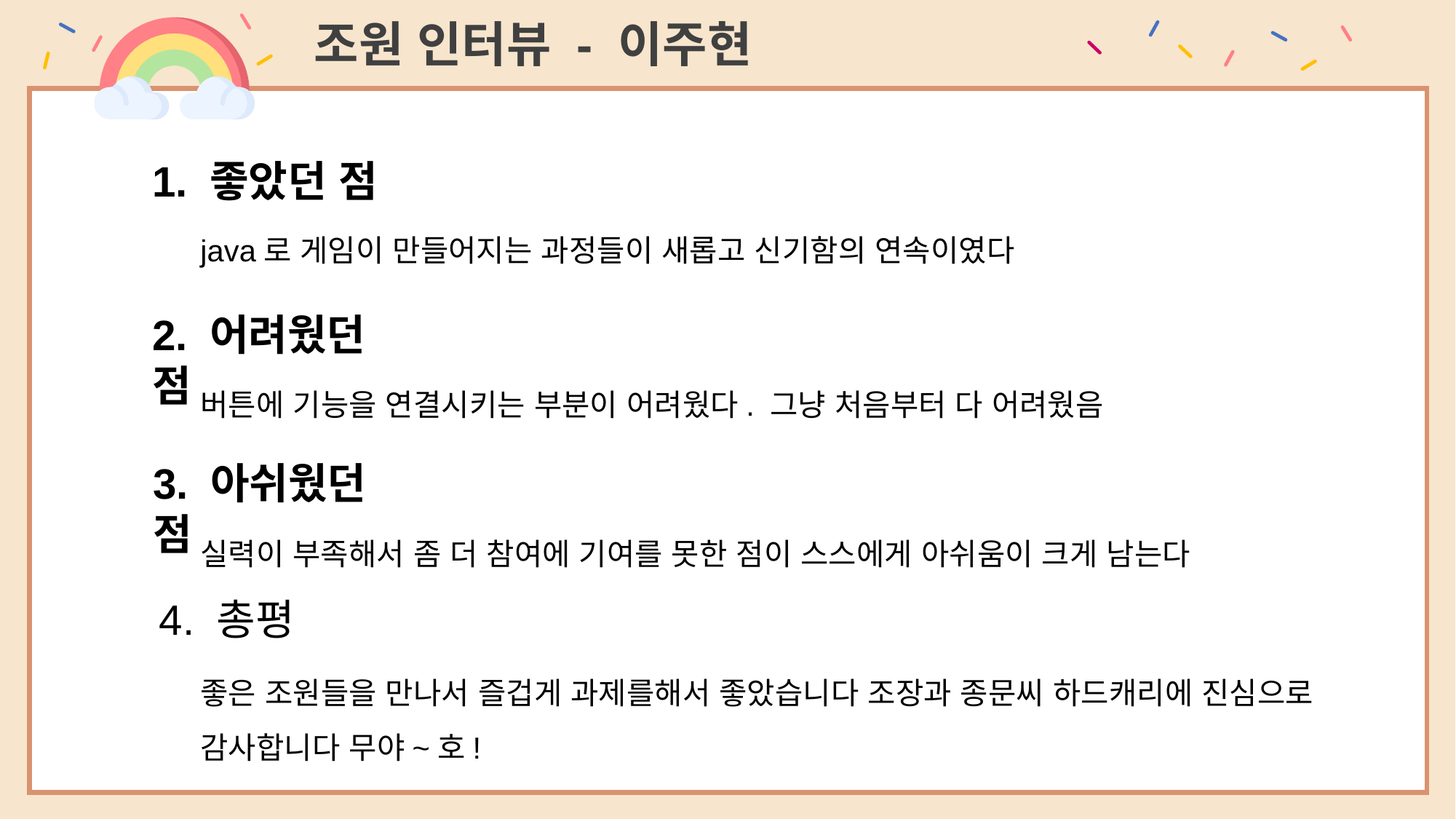

조원 인터뷰 - 이주현

1. 좋았던 점
java로 게임이 만들어지는 과정들이 새롭고 신기함의 연속이였다
2. 어려웠던 점
버튼에 기능을 연결시키는 부분이 어려웠다. 그냥 처음부터 다 어려웠음
3. 아쉬웠던 점
실력이 부족해서 좀 더 참여에 기여를 못한 점이 스스에게 아쉬움이 크게 남는다
4. 총평
좋은 조원들을 만나서 즐겁게 과제를해서 좋았습니다 조장과 종문씨 하드캐리에 진심으로 감사합니다 무야~호!